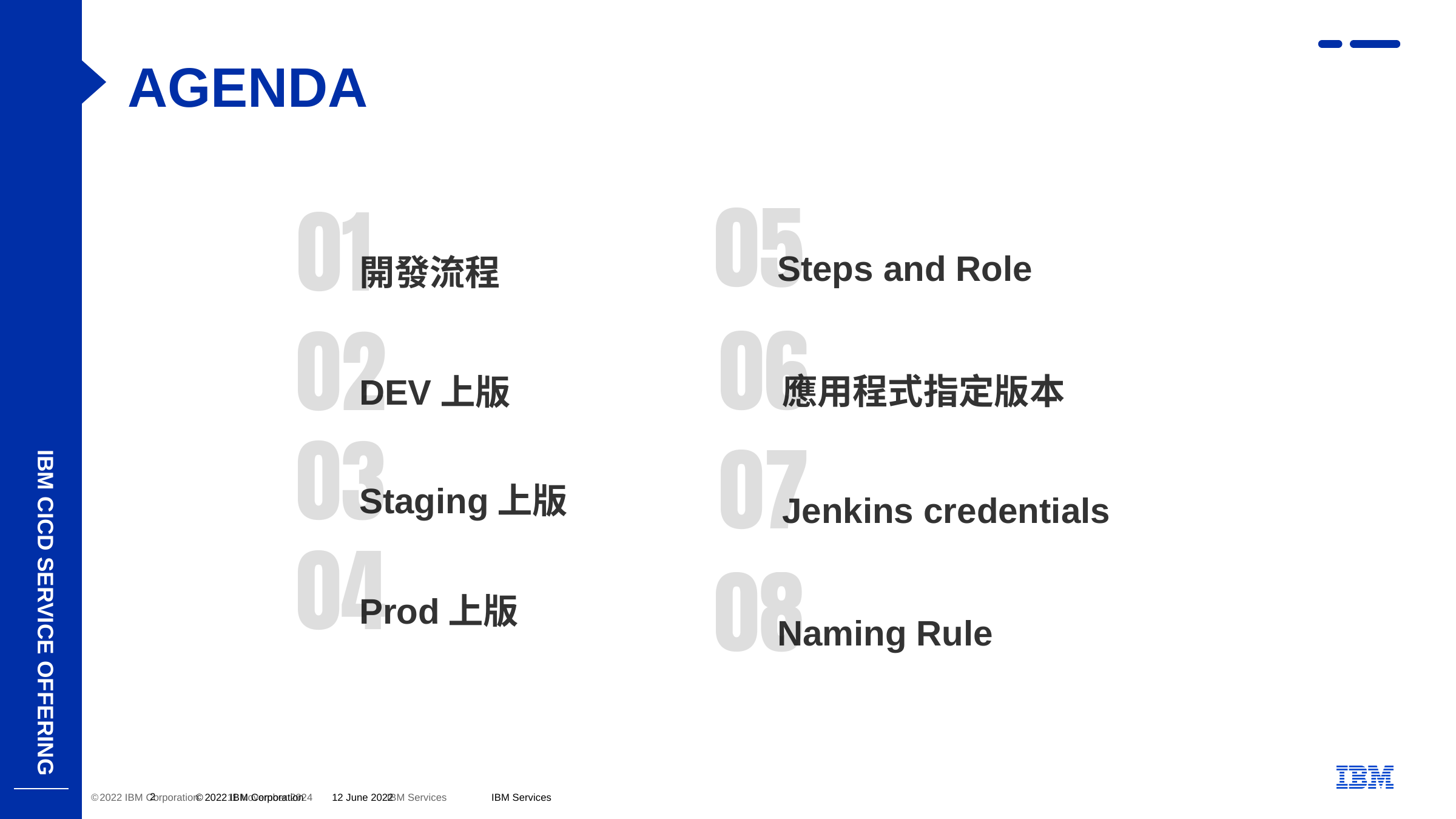

AGENDA
05
Steps and Role
01
開發流程
06
應用程式指定版本
02
DEV上版
03
Staging上版
07
Jenkins credentials
04
Prod上版
08
Naming Rule